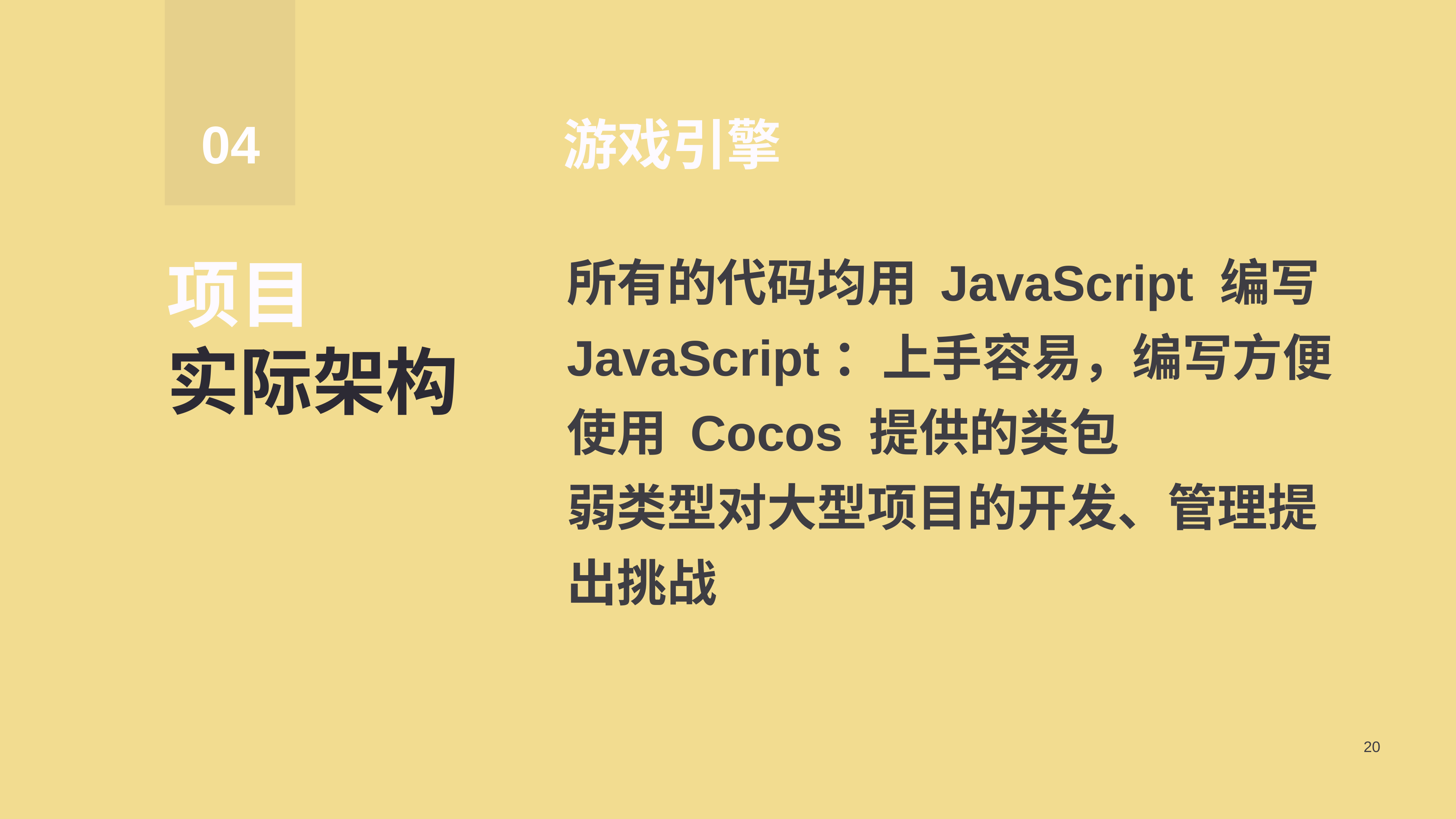

04
游戏引擎
所有的代码均用 JavaScript 编写
JavaScript：上手容易，编写方便
使用 Cocos 提供的类包
弱类型对大型项目的开发、管理提出挑战

项目
实际架构
20